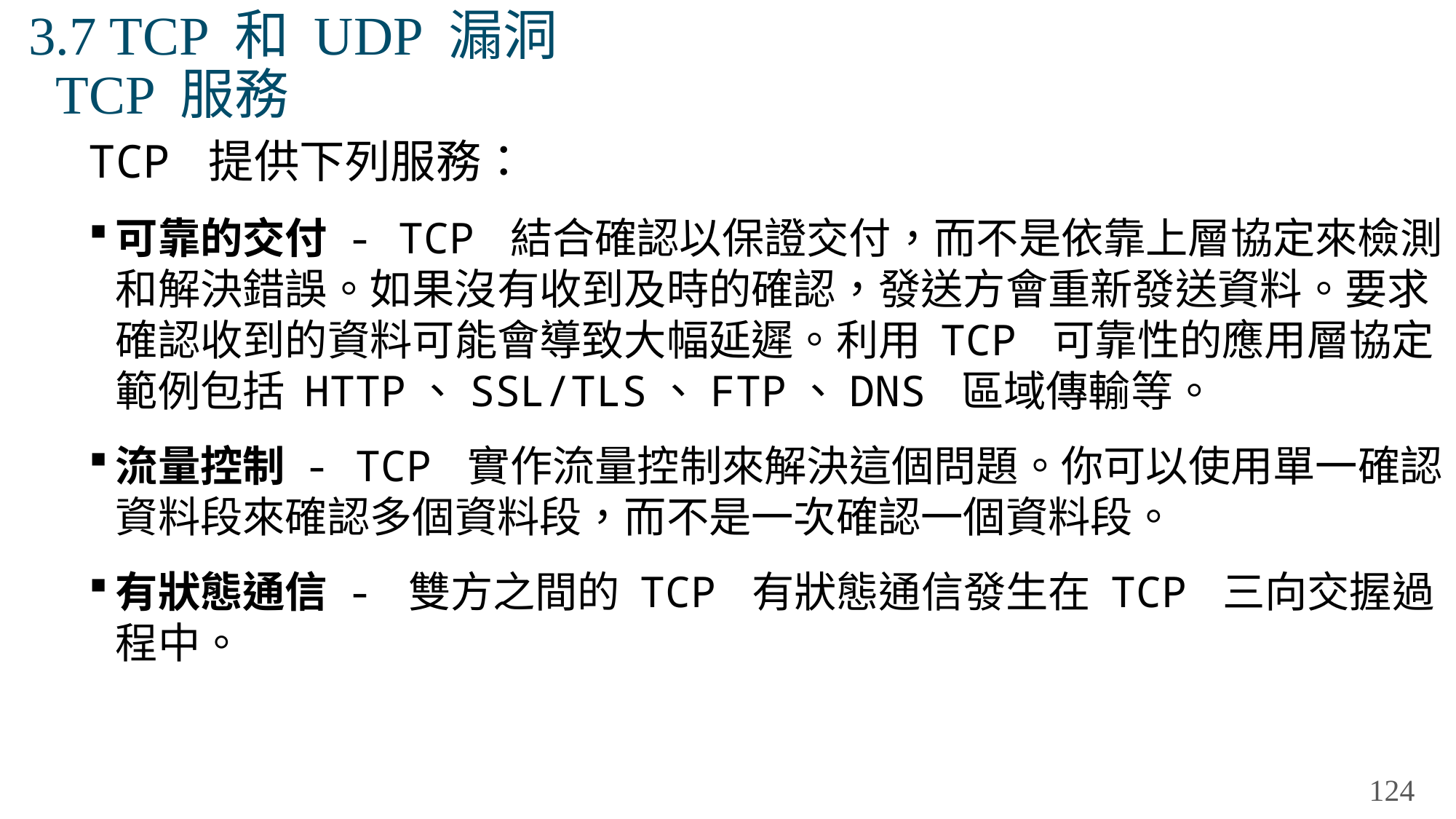

# 3.7 TCP 和 UDP 漏洞 TCP 服務
TCP 提供下列服務：
可靠的交付 - TCP 結合確認以保證交付，而不是依靠上層協定來檢測和解決錯誤。如果沒有收到及時的確認，發送方會重新發送資料。要求確認收到的資料可能會導致大幅延遲。利用 TCP 可靠性的應用層協定範例包括 HTTP、SSL/TLS、FTP、DNS 區域傳輸等。
流量控制 - TCP 實作流量控制來解決這個問題。你可以使用單一確認資料段來確認多個資料段，而不是一次確認一個資料段。
有狀態通信 - 雙方之間的 TCP 有狀態通信發生在 TCP 三向交握過程中。
124